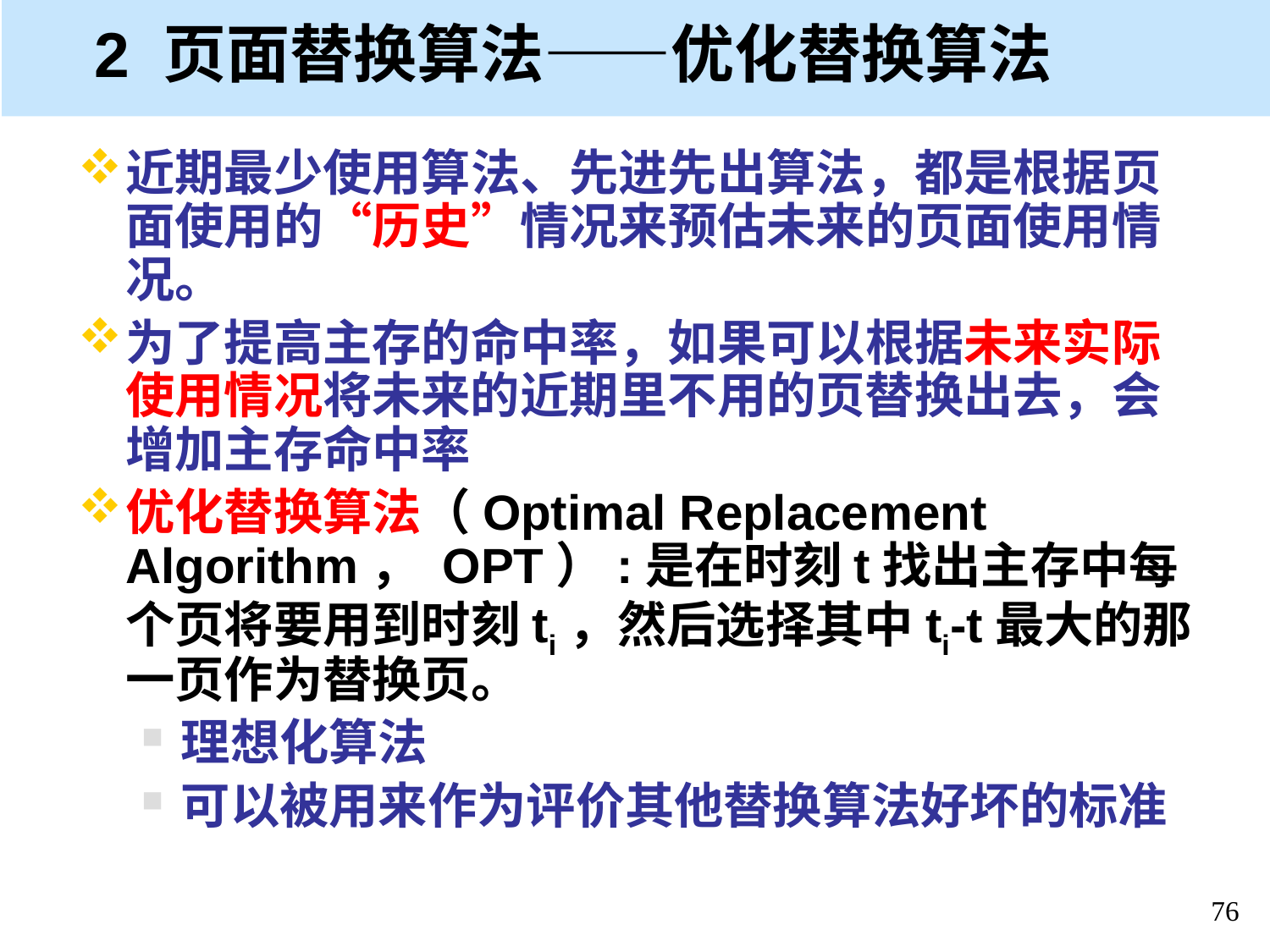

# 2 页面替换算法——优化替换算法
近期最少使用算法、先进先出算法，都是根据页面使用的“历史”情况来预估未来的页面使用情况。
为了提高主存的命中率，如果可以根据未来实际使用情况将未来的近期里不用的页替换出去，会增加主存命中率
优化替换算法（Optimal Replacement Algorithm， OPT）:是在时刻t找出主存中每个页将要用到时刻ti，然后选择其中ti-t最大的那一页作为替换页。
理想化算法
可以被用来作为评价其他替换算法好坏的标准